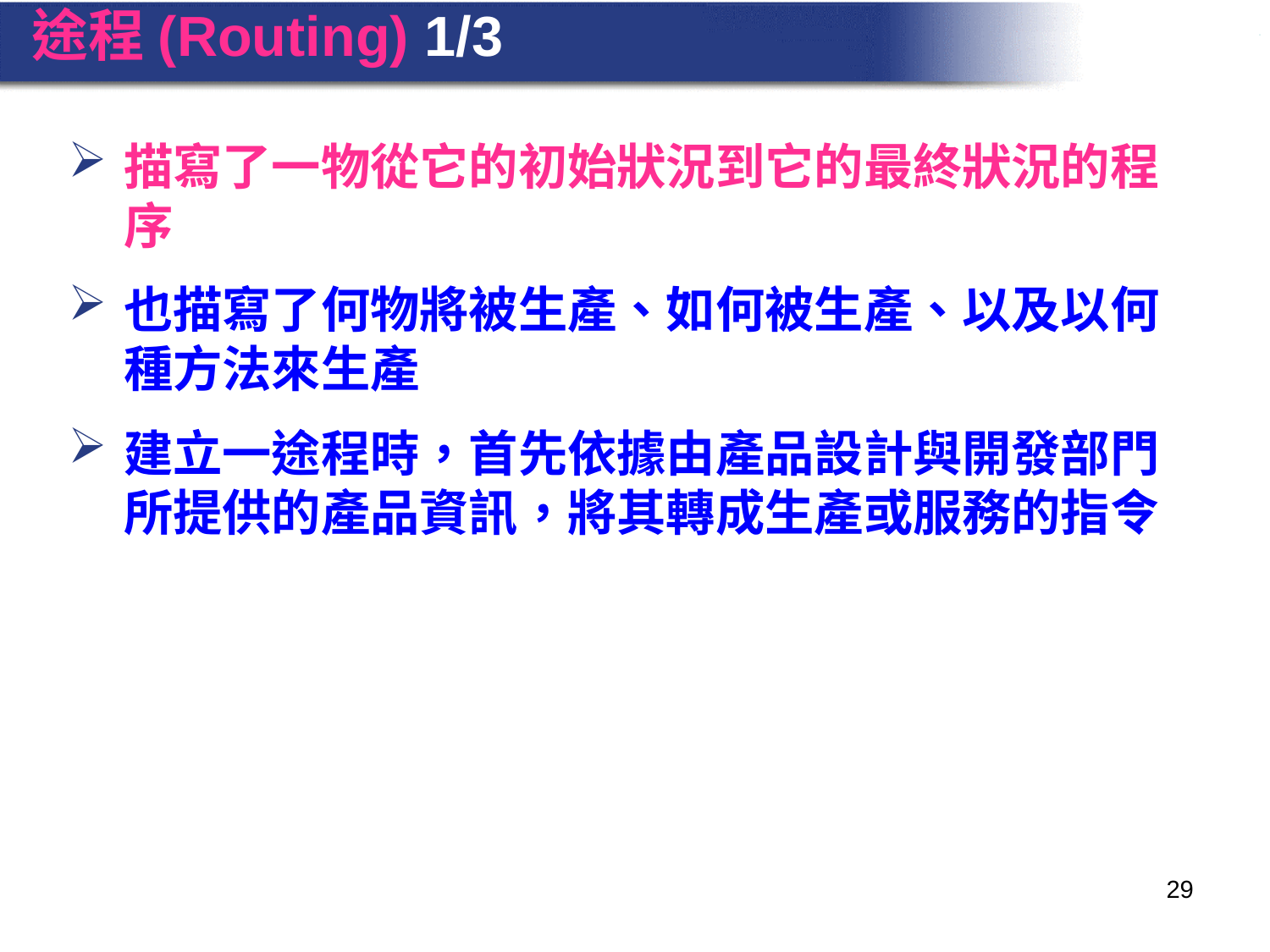

# 途程(Routing) 1/3
描寫了一物從它的初始狀況到它的最終狀況的程序
也描寫了何物將被生產、如何被生產、以及以何種方法來生產
建立一途程時，首先依據由產品設計與開發部門所提供的產品資訊，將其轉成生產或服務的指令
29